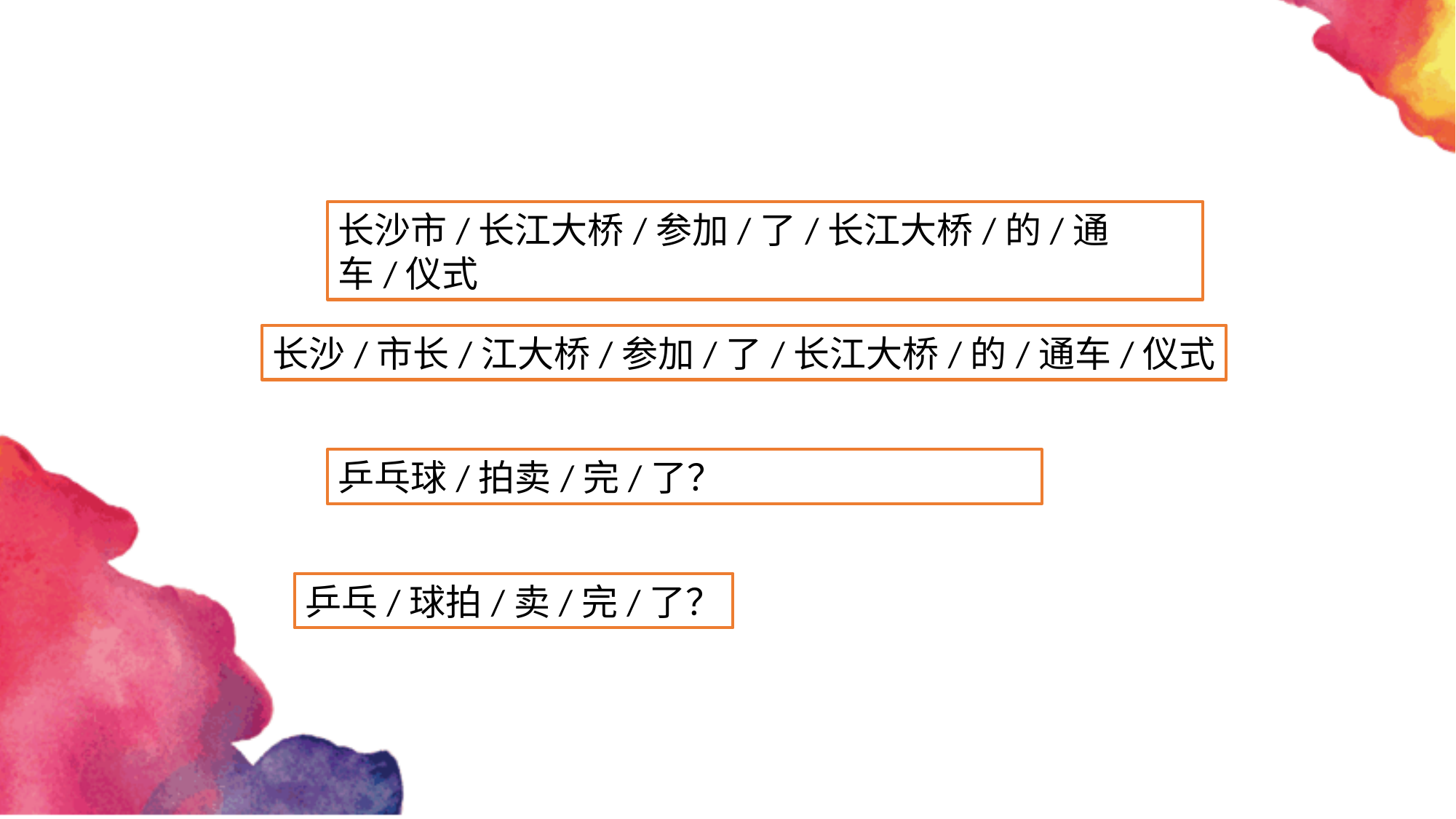

长沙市/长江大桥/参加/了/长江大桥/的/通车/仪式
长沙/市长/江大桥/参加/了/长江大桥/的/通车/仪式
乒乓球/拍卖/完/了？
乒乓/球拍/卖/完/了？